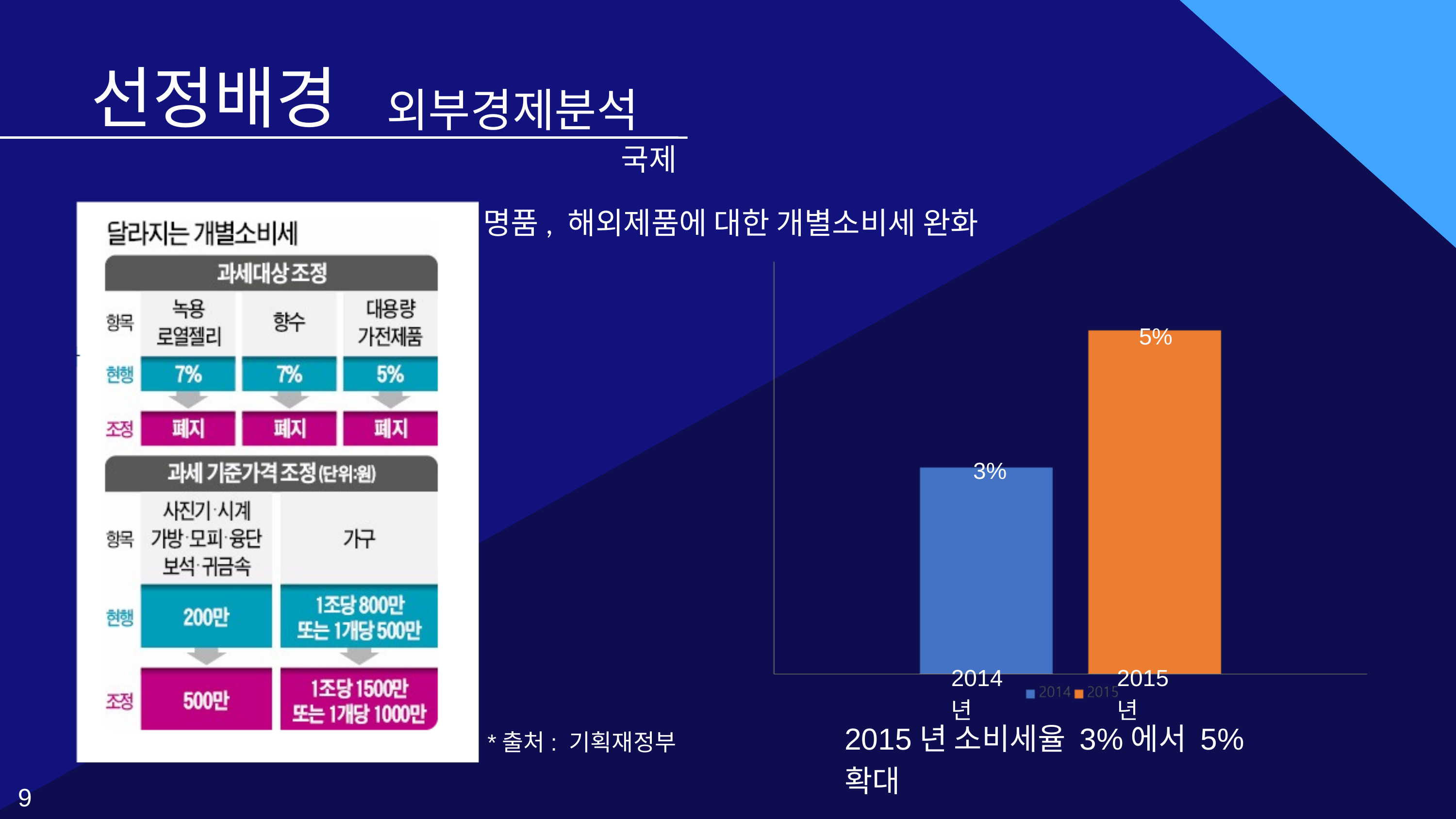

선정배경
외부경제분석
국제

명품, 해외제품에 대한 개별소비세 완화

5%
3%
2014년
2015년
2015년 소비세율 3%에서 5% 확대
*출처: 기획재정부
 9